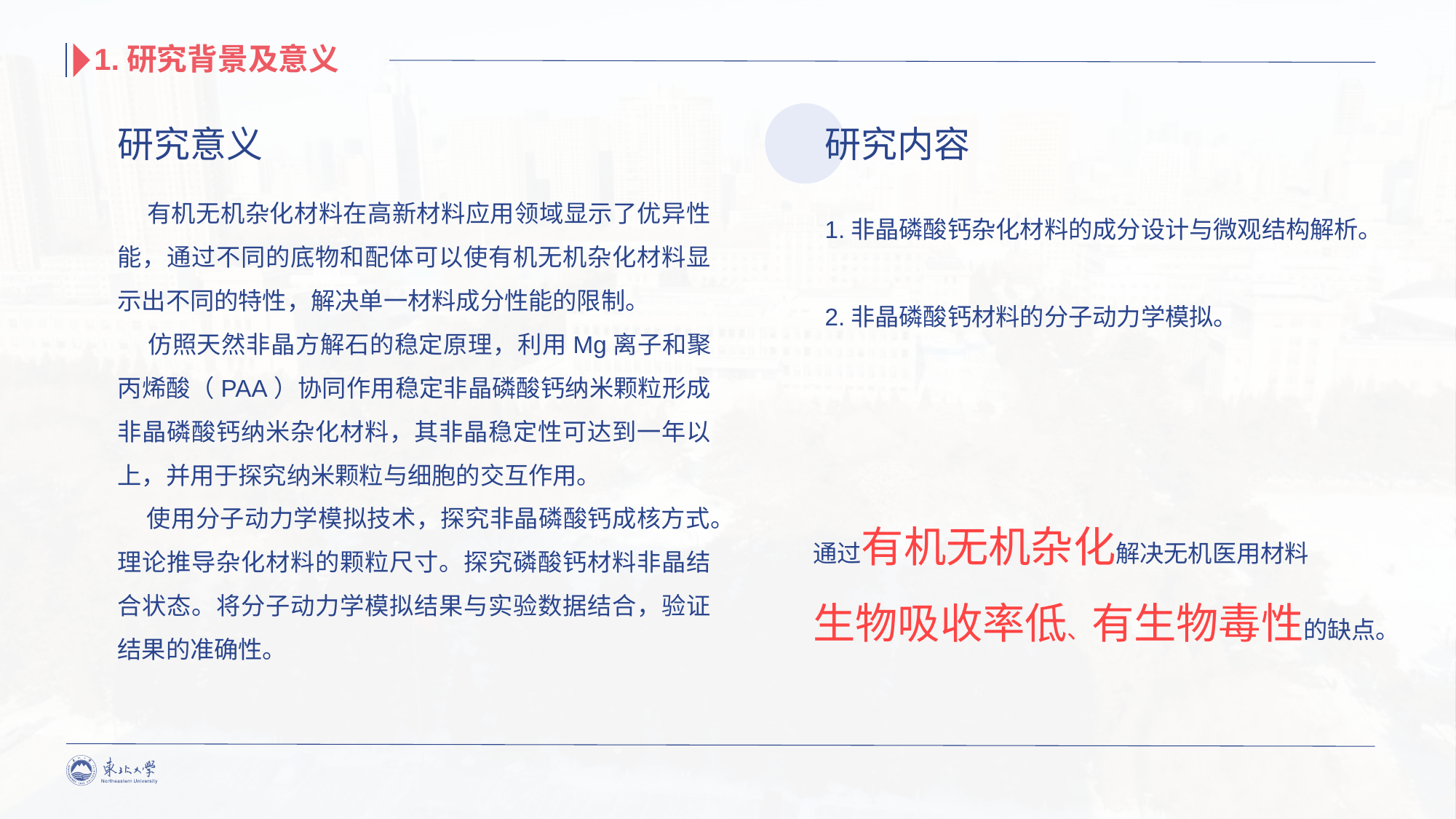

1.研究背景及意义

研究意义
研究内容
    有机无机杂化材料在高新材料应用领域显示了优异性能，通过不同的底物和配体可以使有机无机杂化材料显示出不同的特性，解决单一材料成分性能的限制。
    仿照天然非晶方解石的稳定原理，利用Mg离子和聚丙烯酸（PAA）协同作用稳定非晶磷酸钙纳米颗粒形成非晶磷酸钙纳米杂化材料，其非晶稳定性可达到一年以上，并用于探究纳米颗粒与细胞的交互作用。
    使用分子动力学模拟技术，探究非晶磷酸钙成核方式。理论推导杂化材料的颗粒尺寸。探究磷酸钙材料非晶结合状态。将分子动力学模拟结果与实验数据结合，验证结果的准确性。
1.非晶磷酸钙杂化材料的成分设计与微观结构解析。

2.非晶磷酸钙材料的分子动力学模拟。
通过有机无机杂化解决无机医用材料
生物吸收率低、有生物毒性的缺点。